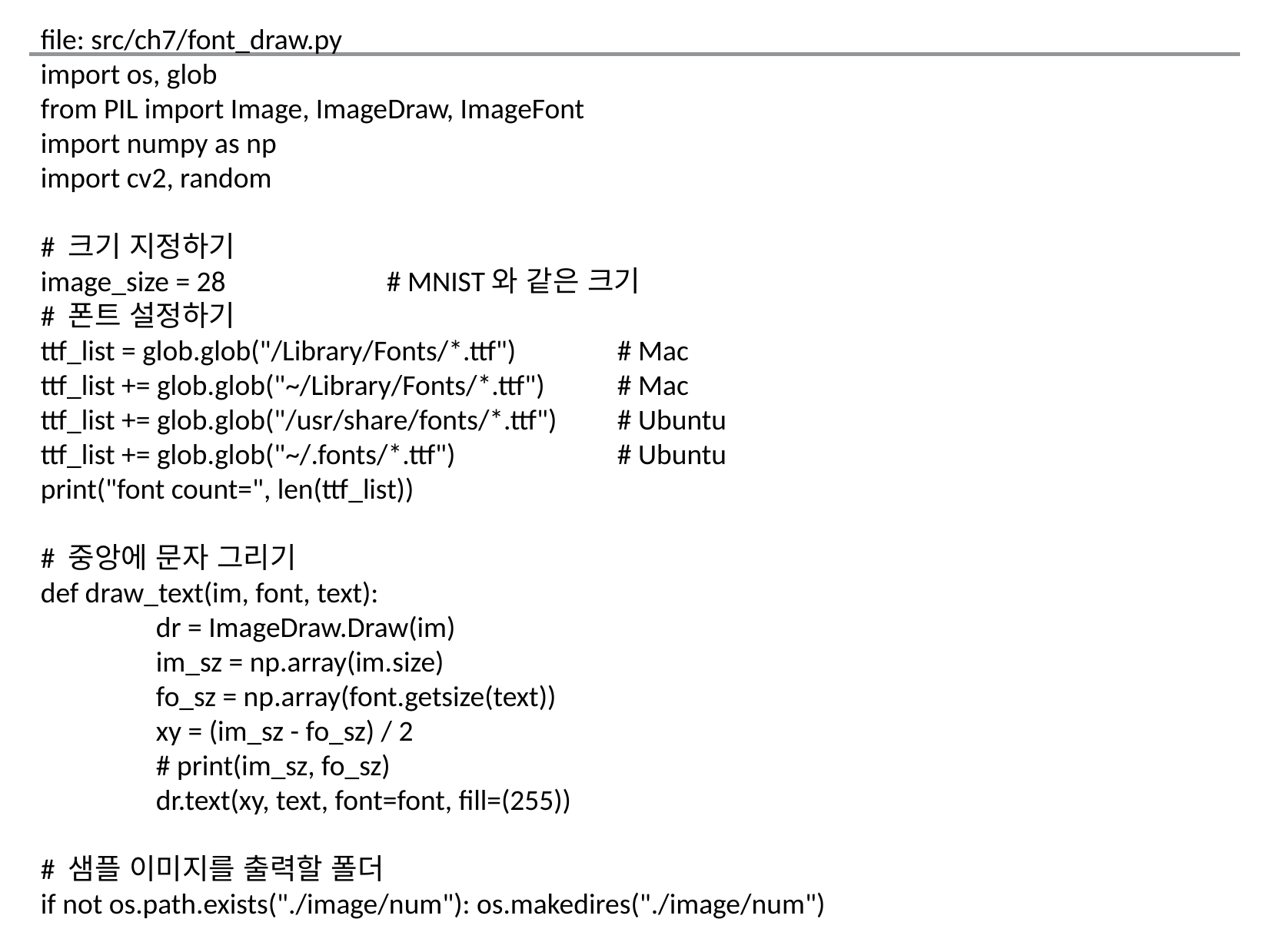

file: src/ch7/font_draw.py
import os, glob
from PIL import Image, ImageDraw, ImageFont
import numpy as np
import cv2, random

# 크기 지정하기
image_size = 28		# MNIST와 같은 크기
# 폰트 설정하기
ttf_list = glob.glob("/Library/Fonts/*.ttf")	# Mac
ttf_list += glob.glob("~/Library/Fonts/*.ttf")	# Mac
ttf_list += glob.glob("/usr/share/fonts/*.ttf")	# Ubuntu
ttf_list += glob.glob("~/.fonts/*.ttf")		# Ubuntu
print("font count=", len(ttf_list))

# 중앙에 문자 그리기
def draw_text(im, font, text):
	dr = ImageDraw.Draw(im)
	im_sz = np.array(im.size)
	fo_sz = np.array(font.getsize(text))
	xy = (im_sz - fo_sz) / 2
	# print(im_sz, fo_sz)
	dr.text(xy, text, font=font, fill=(255))

# 샘플 이미지를 출력할 폴더
if not os.path.exists("./image/num"): os.makedires("./image/num")